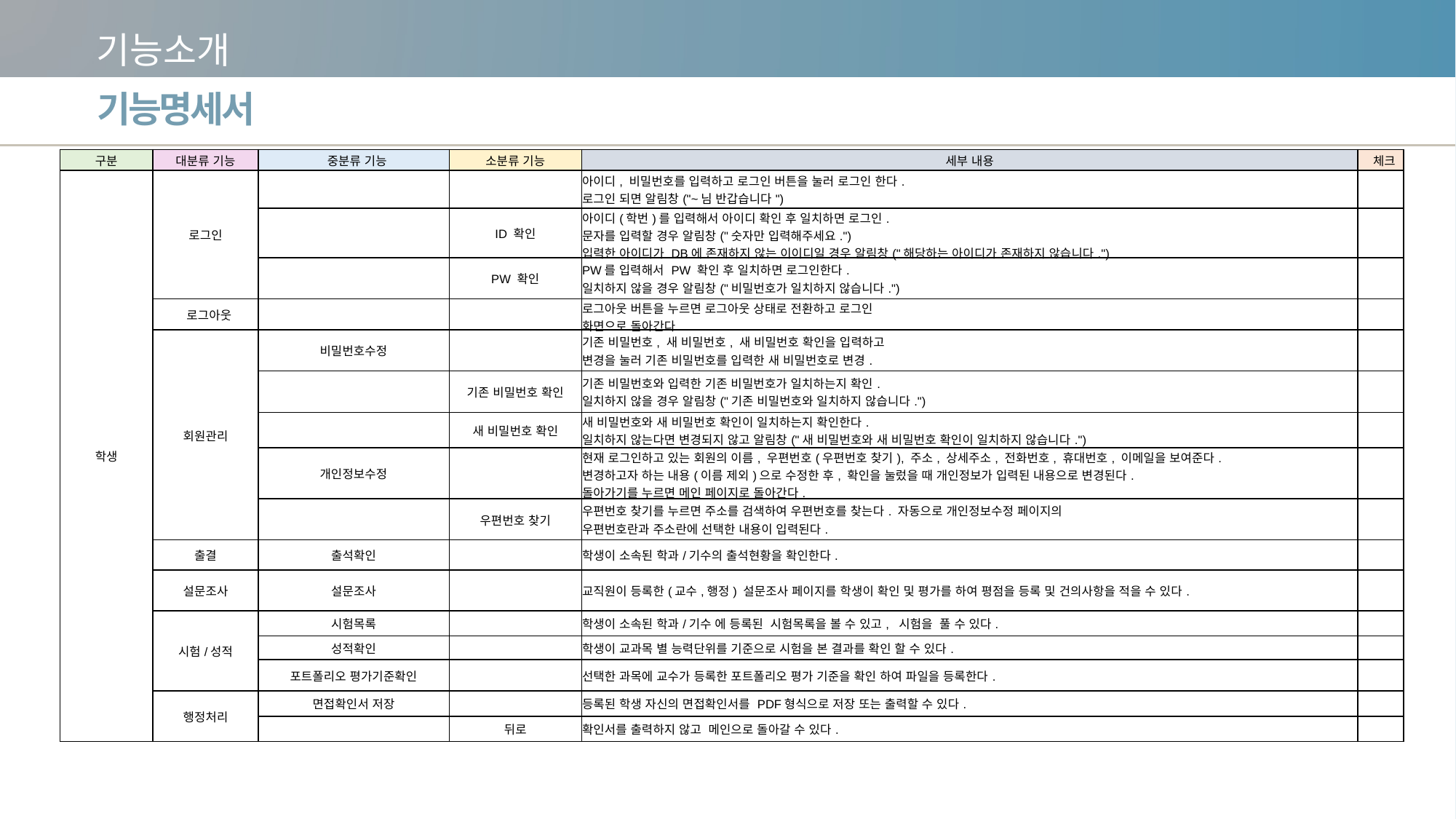

기능소개

기능명세서
| 구분 | 대분류 기능 | 중분류 기능 | 소분류 기능 | 세부 내용 | 체크 |
| --- | --- | --- | --- | --- | --- |
| 학생 | 로그인 |  |  | 아이디, 비밀번호를 입력하고 로그인 버튼을 눌러 로그인 한다. 로그인 되면 알림창("~님 반갑습니다") |  |
|  |  |  | ID 확인 | 아이디(학번)를 입력해서 아이디 확인 후 일치하면 로그인. 문자를 입력할 경우 알림창("숫자만 입력해주세요.") 입력한 아이디가 DB에 존재하지 않는 이이디일 경우 알림창("해당하는 아이디가 존재하지 않습니다.") |  |
|  |  |  | PW 확인 | PW를 입력해서 PW 확인 후 일치하면 로그인한다. 일치하지 않을 경우 알림창("비밀번호가 일치하지 않습니다.") |  |
|  | 로그아웃 |  |  | 로그아웃 버튼을 누르면 로그아웃 상태로 전환하고 로그인 화면으로 돌아간다. |  |
|  | 회원관리 | 비밀번호수정 |  | 기존 비밀번호, 새 비밀번호, 새 비밀번호 확인을 입력하고 변경을 눌러 기존 비밀번호를 입력한 새 비밀번호로 변경. |  |
|  |  |  | 기존 비밀번호 확인 | 기존 비밀번호와 입력한 기존 비밀번호가 일치하는지 확인. 일치하지 않을 경우 알림창("기존 비밀번호와 일치하지 않습니다.") |  |
|  |  |  | 새 비밀번호 확인 | 새 비밀번호와 새 비밀번호 확인이 일치하는지 확인한다. 일치하지 않는다면 변경되지 않고 알림창("새 비밀번호와 새 비밀번호 확인이 일치하지 않습니다.") |  |
|  |  | 개인정보수정 |  | 현재 로그인하고 있는 회원의 이름, 우편번호(우편번호 찾기), 주소, 상세주소, 전화번호, 휴대번호, 이메일을 보여준다. 변경하고자 하는 내용(이름 제외)으로 수정한 후, 확인을 눌렀을 때 개인정보가 입력된 내용으로 변경된다. 돌아가기를 누르면 메인 페이지로 돌아간다. |  |
|  |  |  | 우편번호 찾기 | 우편번호 찾기를 누르면 주소를 검색하여 우편번호를 찾는다. 자동으로 개인정보수정 페이지의 우편번호란과 주소란에 선택한 내용이 입력된다. |  |
|  | 출결 | 출석확인 |  | 학생이 소속된 학과/기수의 출석현황을 확인한다. |  |
|  | 설문조사 | 설문조사 |  | 교직원이 등록한(교수,행정) 설문조사 페이지를 학생이 확인 및 평가를 하여 평점을 등록 및 건의사항을 적을 수 있다. |  |
|  | 시험/성적 | 시험목록 |  | 학생이 소속된 학과/기수 에 등록된 시험목록을 볼 수 있고, 시험을 풀 수 있다. |  |
|  |  | 성적확인 |  | 학생이 교과목 별 능력단위를 기준으로 시험을 본 결과를 확인 할 수 있다. |  |
|  |  | 포트폴리오 평가기준확인 |  | 선택한 과목에 교수가 등록한 포트폴리오 평가 기준을 확인 하여 파일을 등록한다. |  |
|  | 행정처리 | 면접확인서 저장 |  | 등록된 학생 자신의 면접확인서를 PDF형식으로 저장 또는 출력할 수 있다. |  |
|  |  |  | 뒤로 | 확인서를 출력하지 않고 메인으로 돌아갈 수 있다. |  |